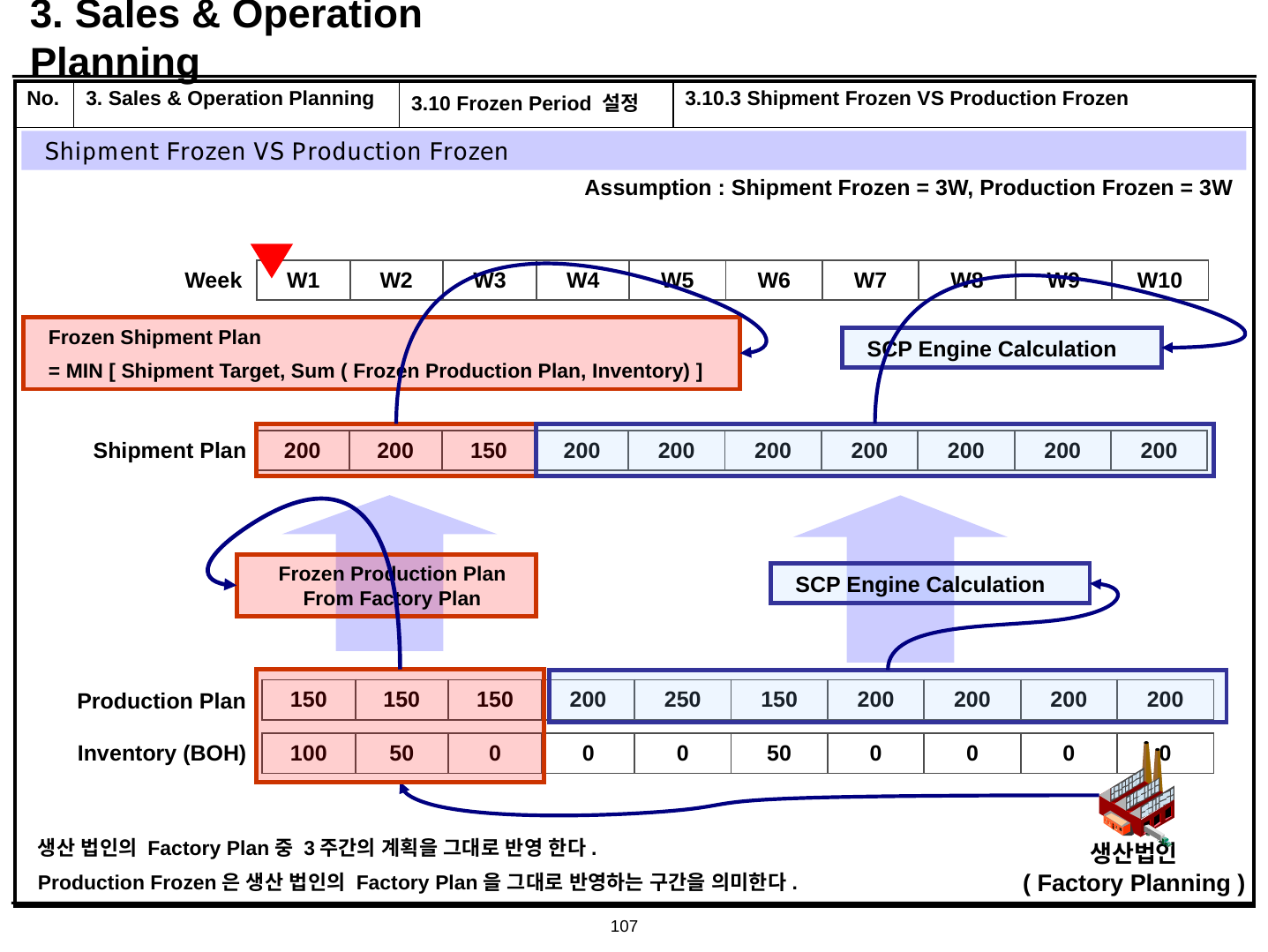

# 3. Sales & Operation Planning
| No. | 3. Sales & Operation Planning | 3.10 Frozen Period 설정 | 3.10.3 Shipment Frozen VS Production Frozen |
| --- | --- | --- | --- |
|  |  |  |  |
Shipment Frozen VS Production Frozen
Assumption : Shipment Frozen = 3W, Production Frozen = 3W

Week
| W1 | W2 | W3 | W4 | W5 | W6 | W7 | W8 | W9 | W10 |
| --- | --- | --- | --- | --- | --- | --- | --- | --- | --- |
Frozen Shipment Plan
= MIN [ Shipment Target, Sum ( Frozen Production Plan, Inventory) ]
SCP Engine Calculation

Shipment Plan
| 200 | 200 | 150 | 200 | 200 | 200 | 200 | 200 | 200 | 200 |
| --- | --- | --- | --- | --- | --- | --- | --- | --- | --- |

Frozen Production Plan From Factory Plan
SCP Engine Calculation

| 150 | 150 | 150 | 200 | 250 | 150 | 200 | 200 | 200 | 200 |
| --- | --- | --- | --- | --- | --- | --- | --- | --- | --- |
Production Plan
Inventory (BOH)
| 100 | 50 | 0 | 0 | 0 | 50 | 0 | 0 | 0 | 0 |
| --- | --- | --- | --- | --- | --- | --- | --- | --- | --- |

생산 법인의 Factory Plan중 3주간의 계획을 그대로 반영 한다.
Production Frozen은 생산 법인의 Factory Plan을 그대로 반영하는 구간을 의미한다.
생산법인
( Factory Planning )
107